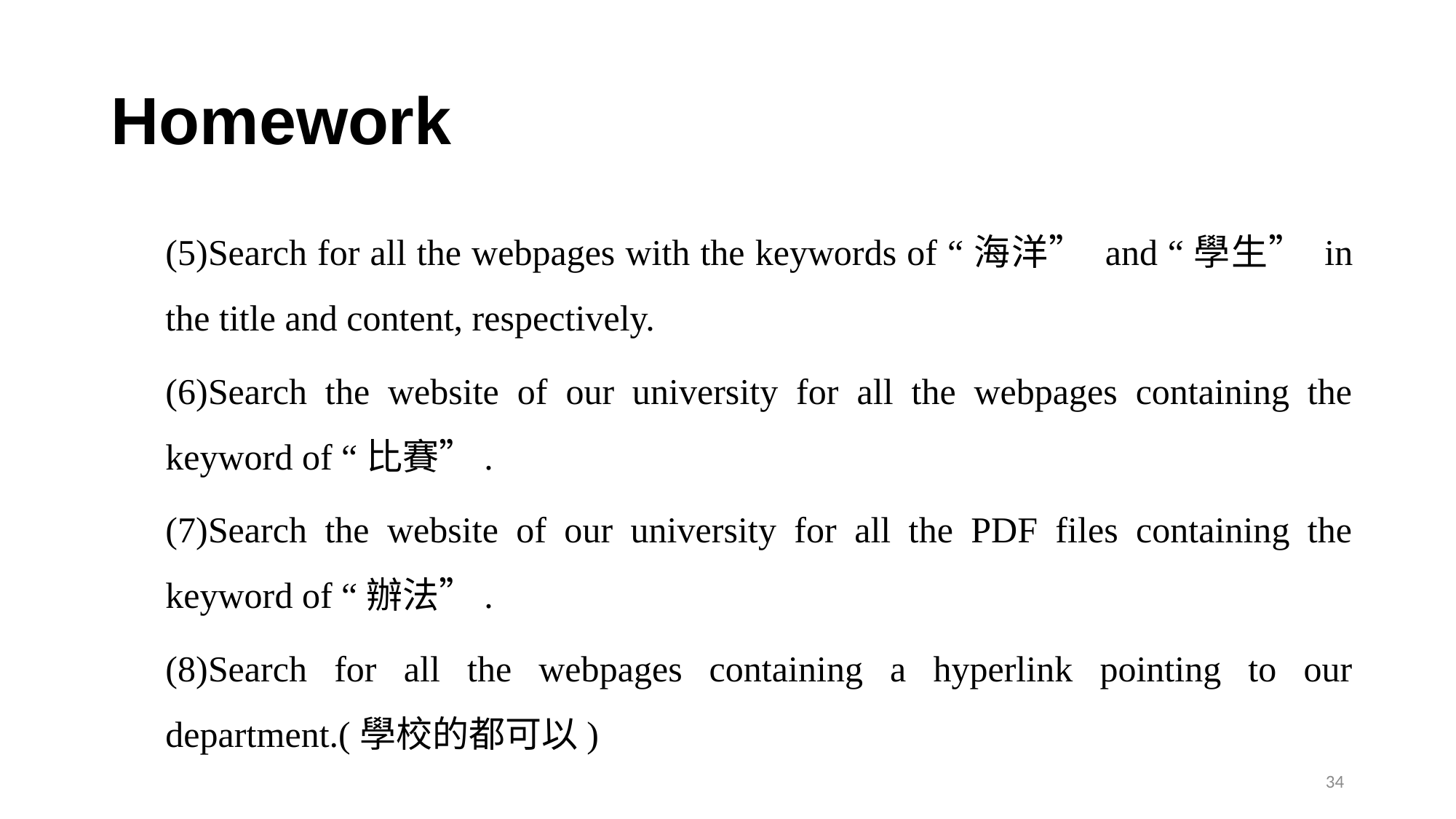

# Homework
(5)Search for all the webpages with the keywords of “海洋” and “學生” in the title and content, respectively.
(6)Search the website of our university for all the webpages containing the keyword of “比賽”.
(7)Search the website of our university for all the PDF files containing the keyword of “辦法”.
(8)Search for all the webpages containing a hyperlink pointing to our department.(學校的都可以)
34